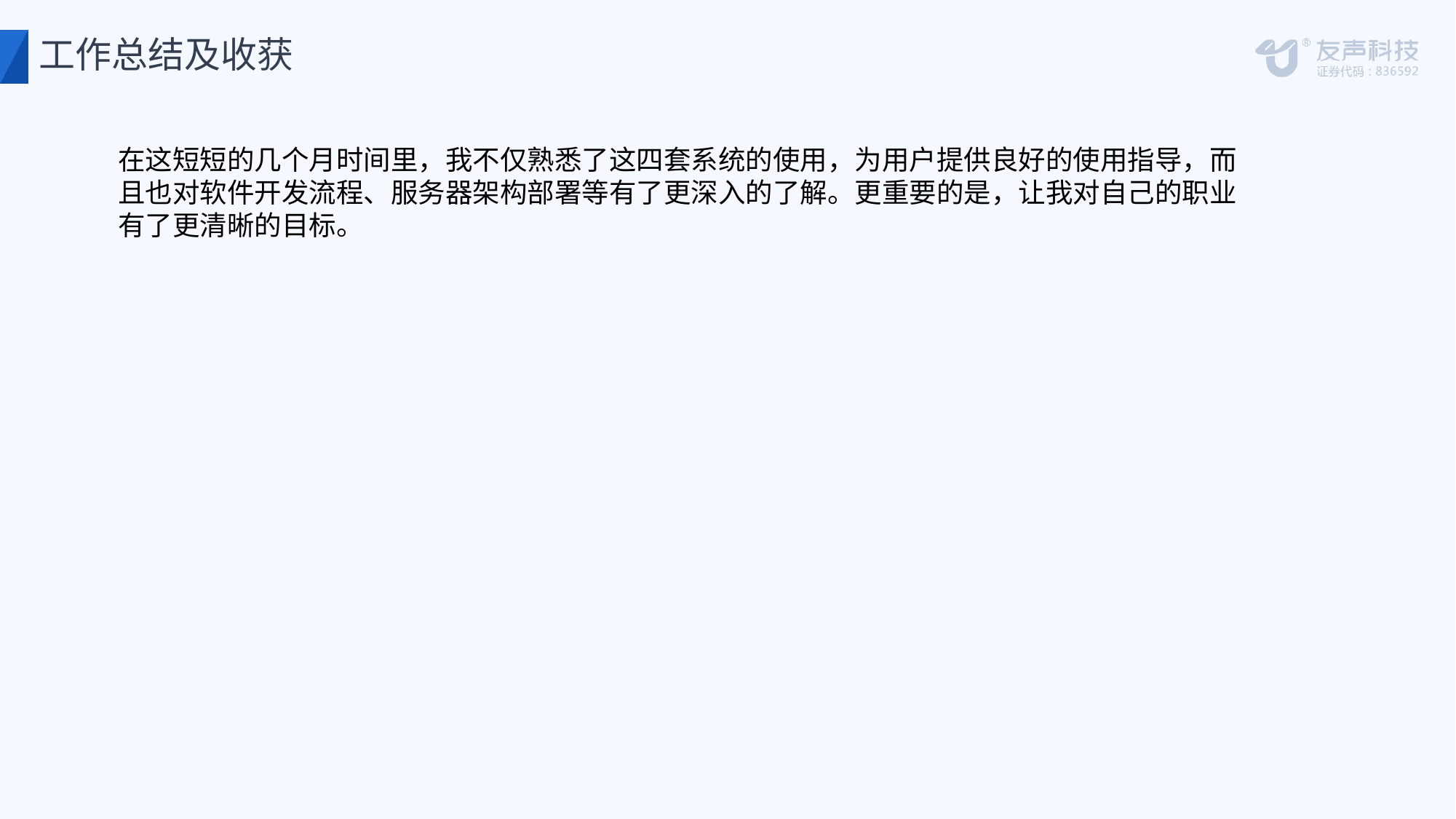

工作总结及收获
在这短短的几个月时间里，我不仅熟悉了这四套系统的使用，为用户提供良好的使用指导，而且也对软件开发流程、服务器架构部署等有了更深入的了解。更重要的是，让我对自己的职业有了更清晰的目标。